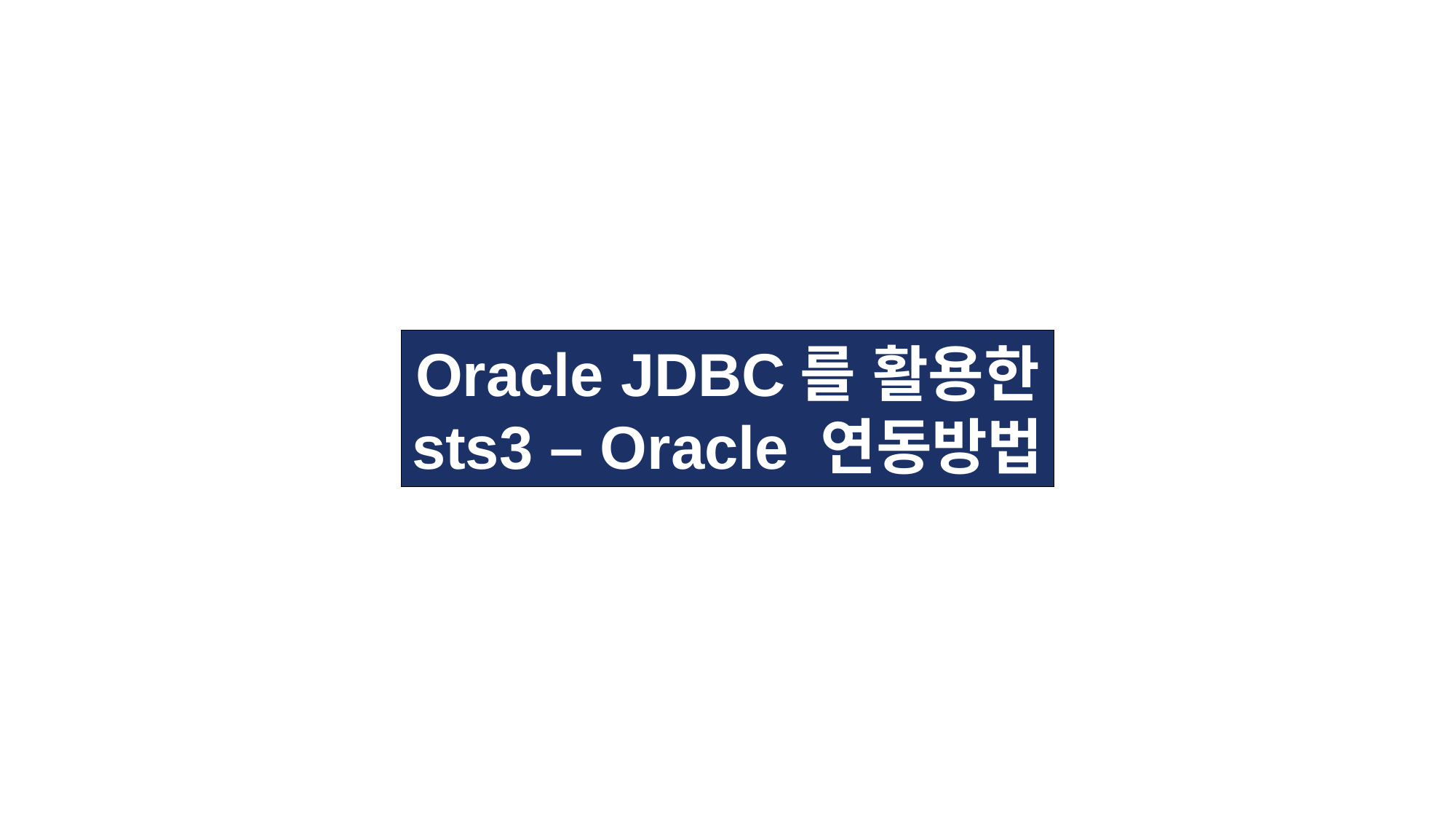

Oracle JDBC를 활용한
sts3 – Oracle 연동방법